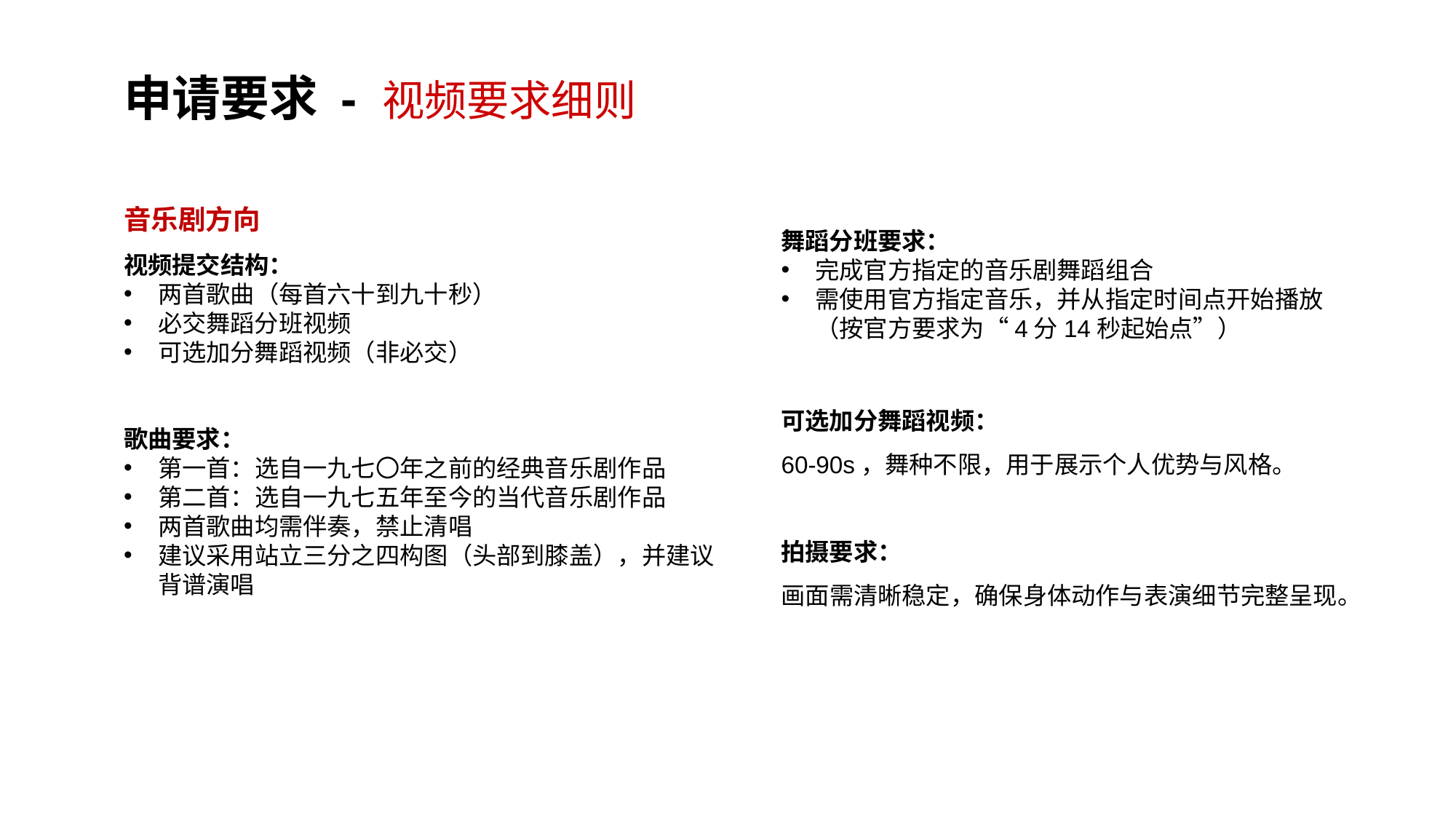

申请要求 - 视频要求细则
音乐剧方向
视频提交结构：
两首歌曲（每首六十到九十秒）
必交舞蹈分班视频
可选加分舞蹈视频（非必交）

歌曲要求：
第一首：选自一九七〇年之前的经典音乐剧作品
第二首：选自一九七五年至今的当代音乐剧作品
两首歌曲均需伴奏，禁止清唱
建议采用站立三分之四构图（头部到膝盖），并建议背谱演唱

舞蹈分班要求：
完成官方指定的音乐剧舞蹈组合
需使用官方指定音乐，并从指定时间点开始播放（按官方要求为“4分14秒起始点”）

可选加分舞蹈视频：
60-90s，舞种不限，用于展示个人优势与风格。

拍摄要求：
画面需清晰稳定，确保身体动作与表演细节完整呈现。